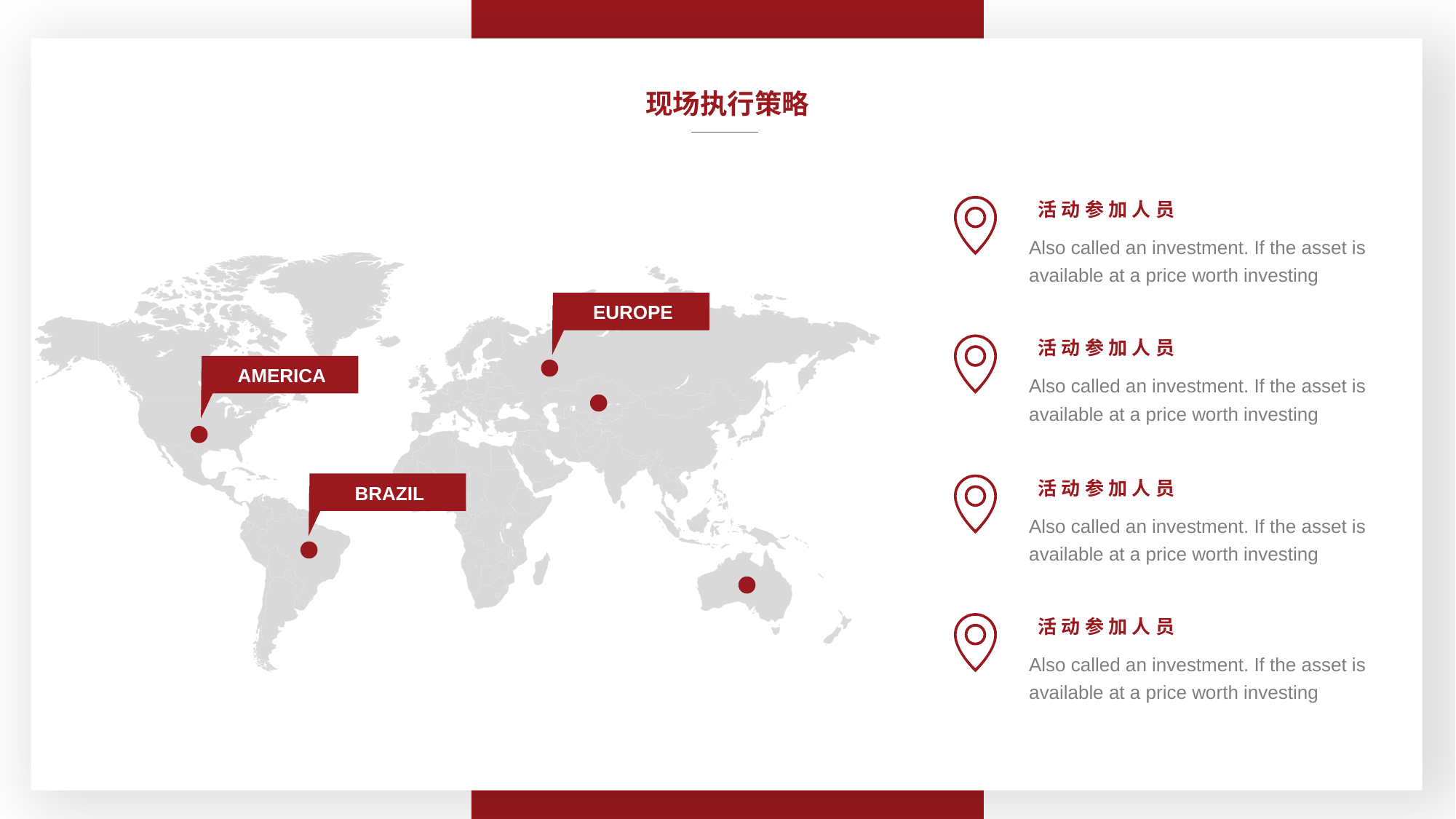

现场执行策略
活动参加人员

Also called an investment. If the asset is available at a price worth investing

EUROPE
活动参加人员

AMERICA

Also called an investment. If the asset is available at a price worth investing

活动参加人员

BRAZIL

Also called an investment. If the asset is available at a price worth investing

活动参加人员

Also called an investment. If the asset is available at a price worth investing